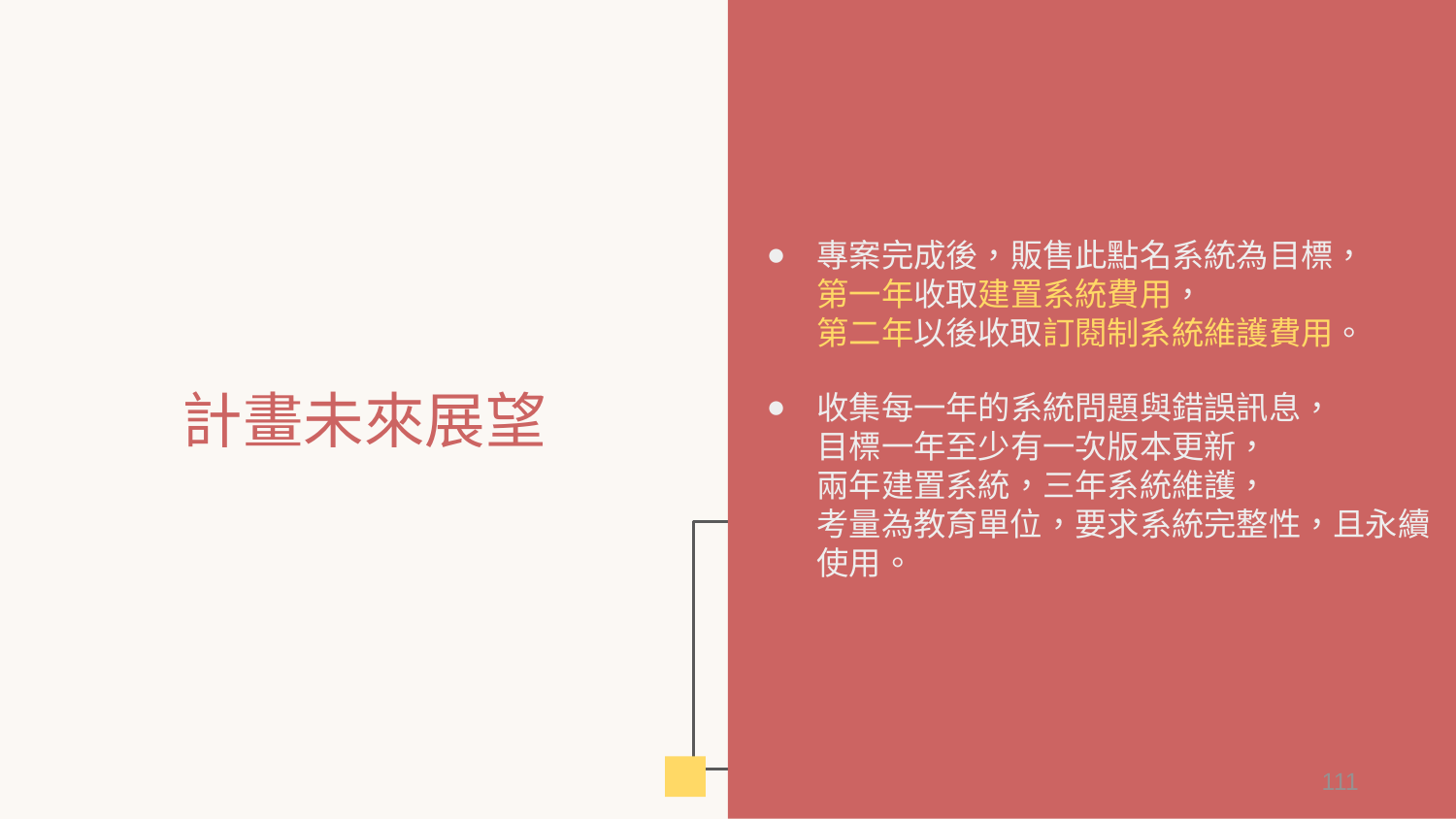

專案完成後，販售此點名系統為目標，
第一年收取建置系統費用，
第二年以後收取訂閱制系統維護費用。
收集每一年的系統問題與錯誤訊息，
目標一年至少有一次版本更新，
兩年建置系統，三年系統維護，
考量為教育單位，要求系統完整性，且永續使用。
# 計畫未來展望
111